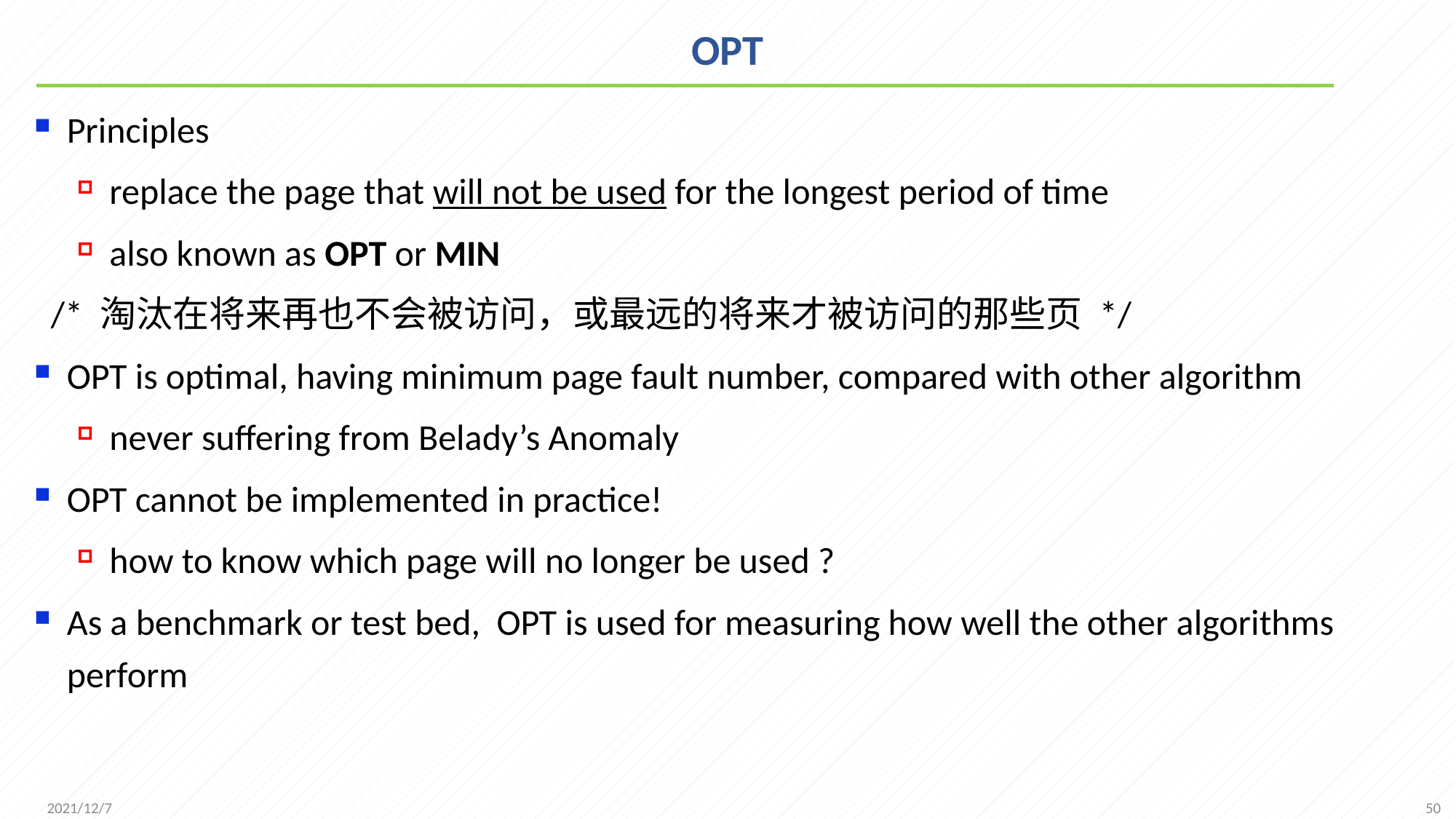

# OPT
Principles
replace the page that will not be used for the longest period of time
also known as OPT or MIN
  /* 淘汰在将来再也不会被访问，或最远的将来才被访问的那些页 */
OPT is optimal, having minimum page fault number, compared with other algorithm
never suffering from Belady’s Anomaly
OPT cannot be implemented in practice!
how to know which page will no longer be used ?
As a benchmark or test bed,  OPT is used for measuring how well the other algorithms perform

50
2021/12/7